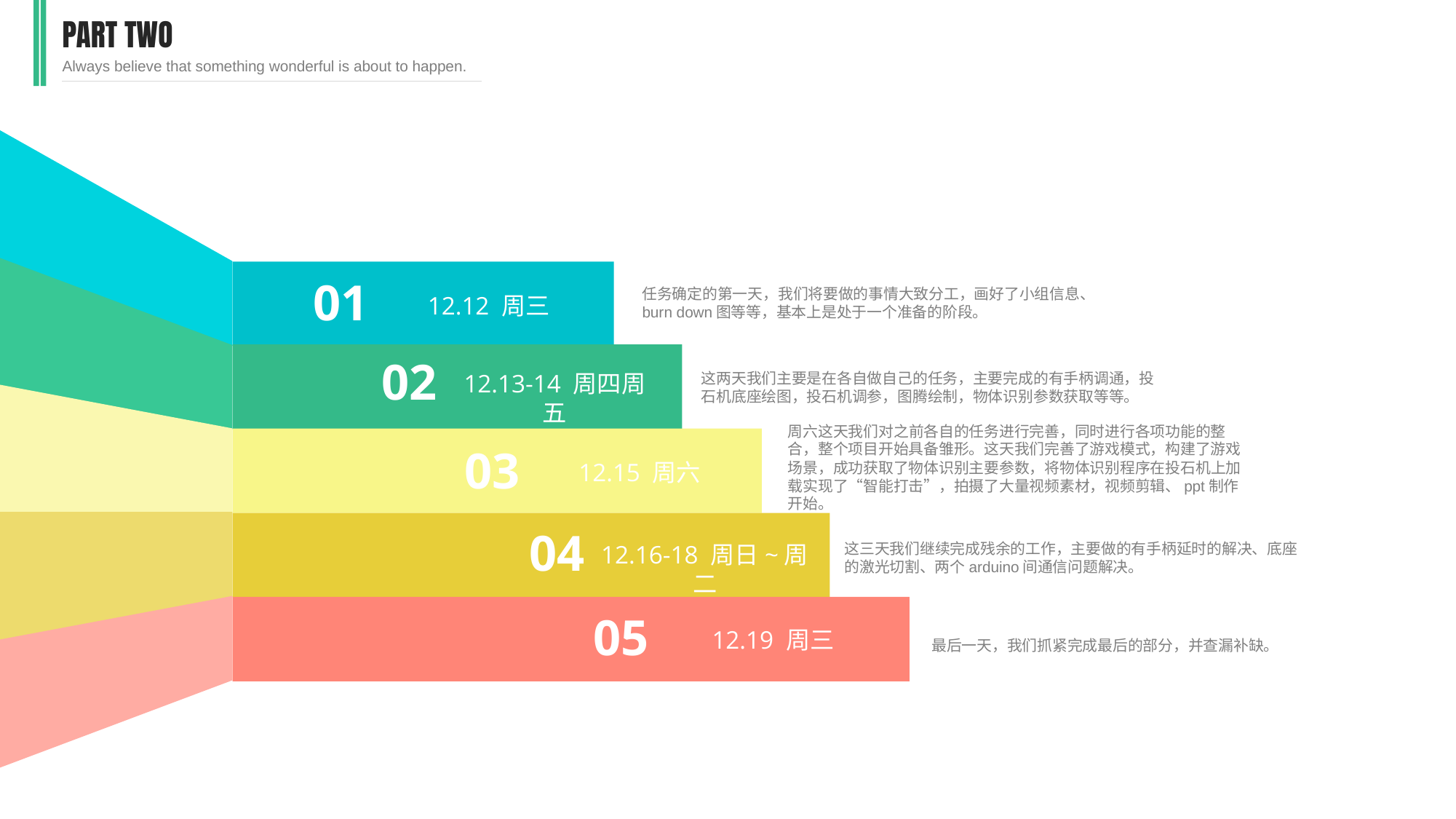

PART TWO
Always believe that something wonderful is about to happen.

01
12.12 周三
任务确定的第一天，我们将要做的事情大致分工，画好了小组信息、burn down图等等，基本上是处于一个准备的阶段。

02
12.13-14 周四周五
这两天我们主要是在各自做自己的任务，主要完成的有手柄调通，投石机底座绘图，投石机调参，图腾绘制，物体识别参数获取等等。

周六这天我们对之前各自的任务进行完善，同时进行各项功能的整合，整个项目开始具备雏形。这天我们完善了游戏模式，构建了游戏场景，成功获取了物体识别主要参数，将物体识别程序在投石机上加载实现了“智能打击”，拍摄了大量视频素材，视频剪辑、ppt制作开始。

03
12.15 周六

04
12.16-18 周日~周二
这三天我们继续完成残余的工作，主要做的有手柄延时的解决、底座的激光切割、两个arduino间通信问题解决。

05
12.19 周三
最后一天，我们抓紧完成最后的部分，并查漏补缺。